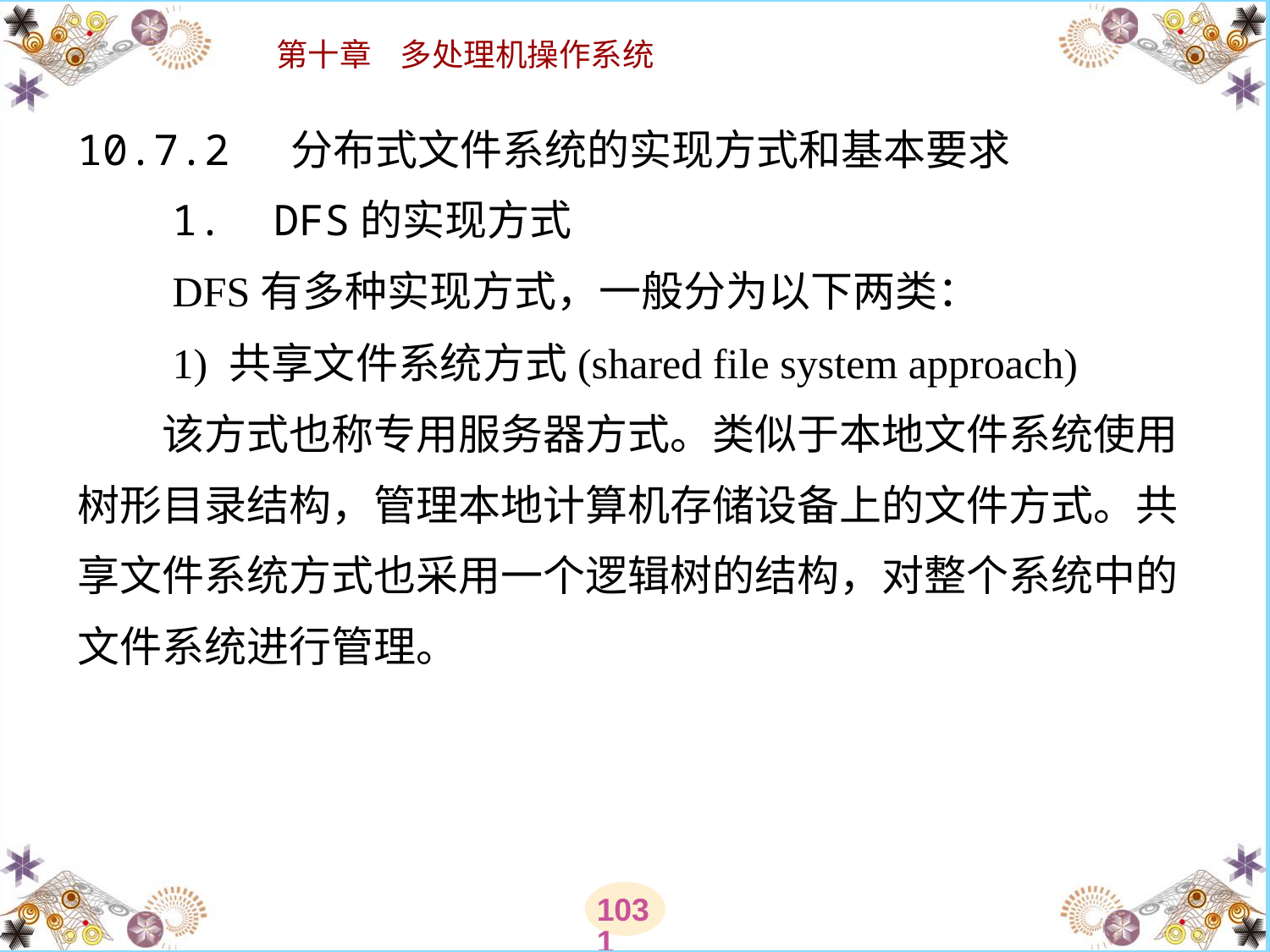

# 10.7.2  分布式文件系统的实现方式和基本要求 　　1.  DFS的实现方式 　　DFS有多种实现方式，一般分为以下两类： 　　1) 共享文件系统方式(shared file system approach) 　　该方式也称专用服务器方式。类似于本地文件系统使用树形目录结构，管理本地计算机存储设备上的文件方式。共享文件系统方式也采用一个逻辑树的结构，对整个系统中的文件系统进行管理。